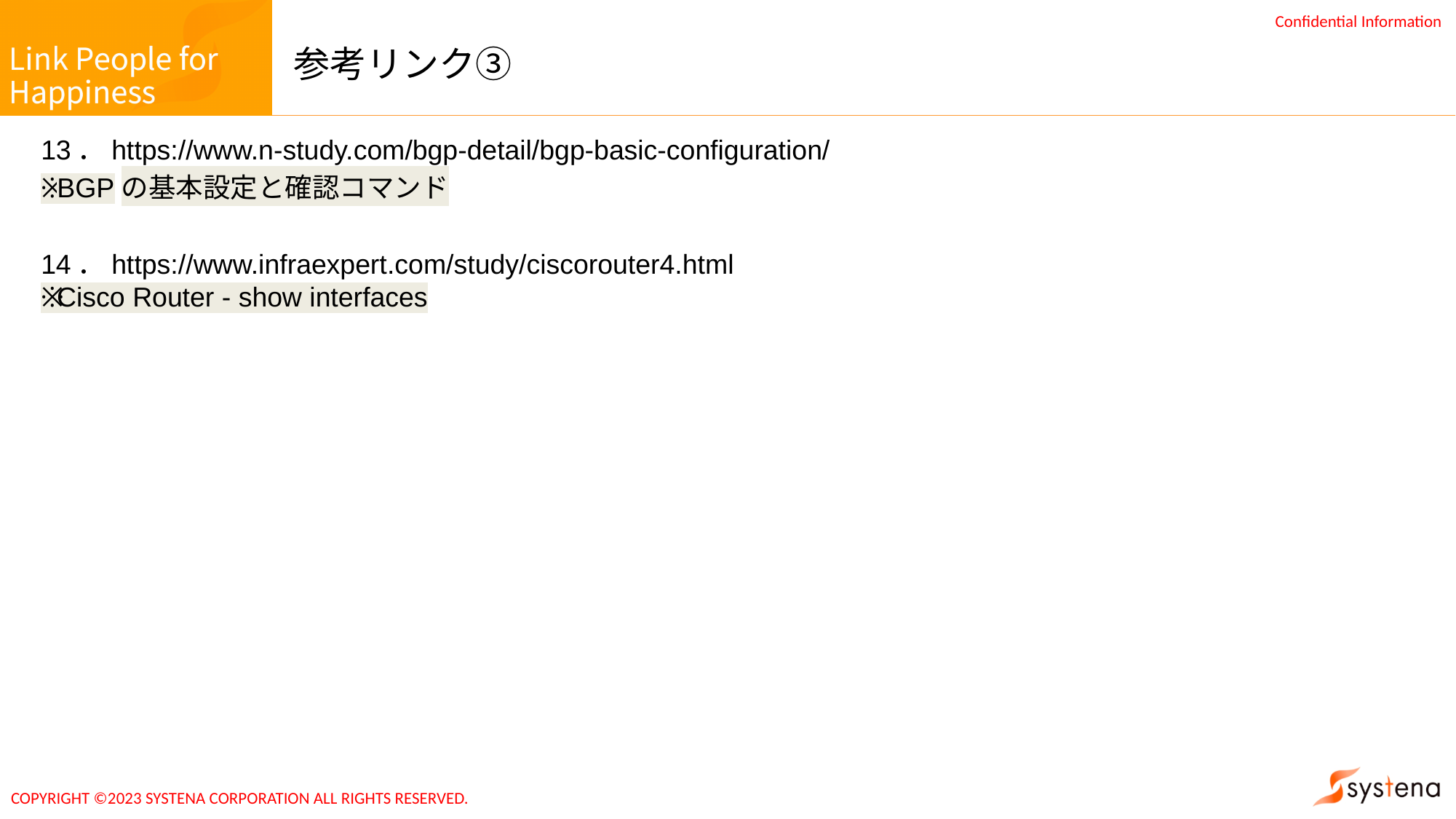

# 参考リンク③
13．https://www.n-study.com/bgp-detail/bgp-basic-configuration/
※BGPの基本設定と確認コマンド

14．https://www.infraexpert.com/study/ciscorouter4.html
※Cisco Router - show interfaces